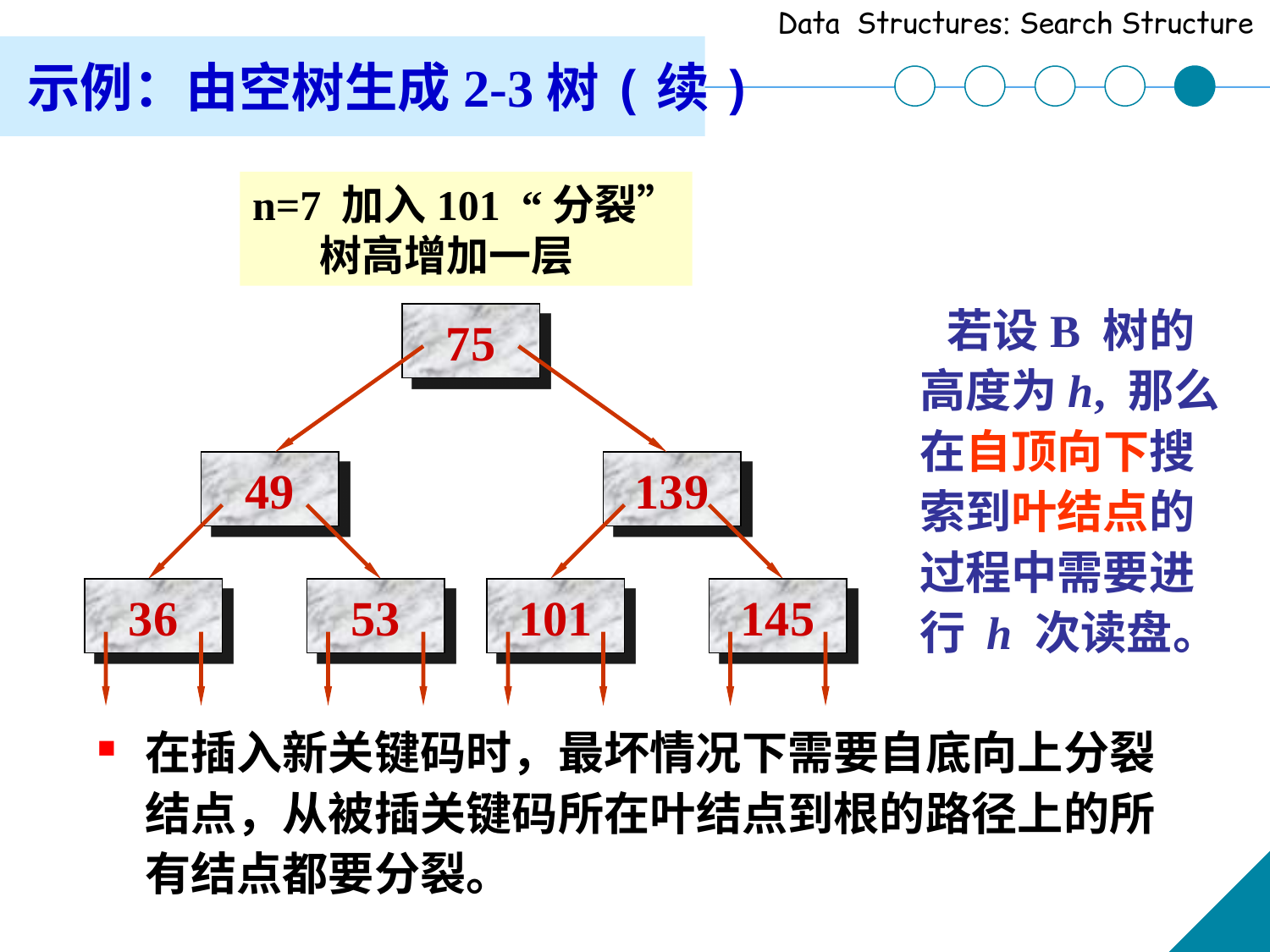

示例：由空树生成2-3树(续)

n=7 加入101  “分裂”
      树高增加一层
若设B 树的
高度为h, 那么在自顶向下搜索到叶结点的过程中需要进行 h 次读盘。
75

49
139

36
53
101
145

在插入新关键码时，最坏情况下需要自底向上分裂结点，从被插关键码所在叶结点到根的路径上的所有结点都要分裂。